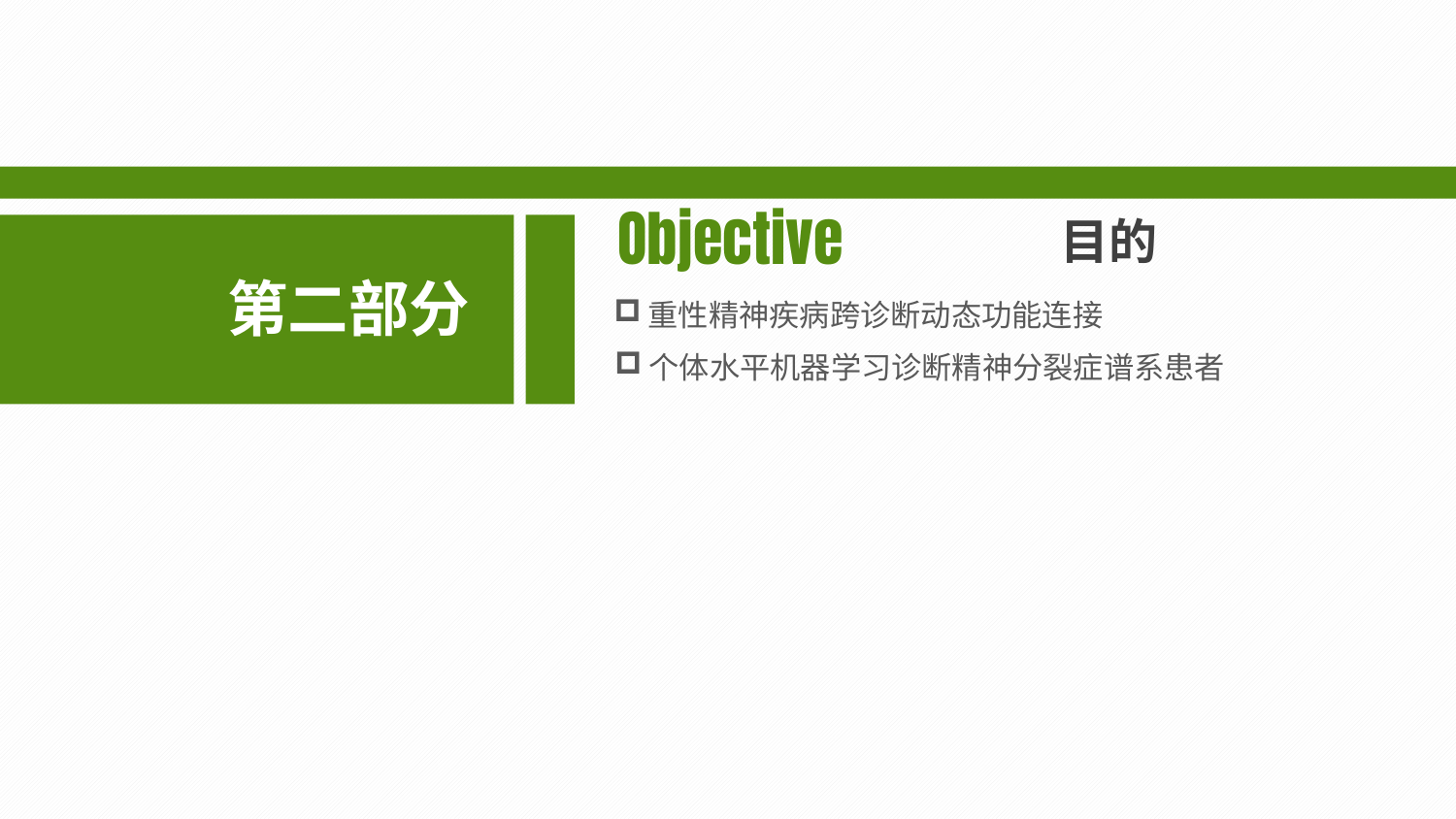

Objective
目的

第二部分
重性精神疾病跨诊断动态功能连接
个体水平机器学习诊断精神分裂症谱系患者